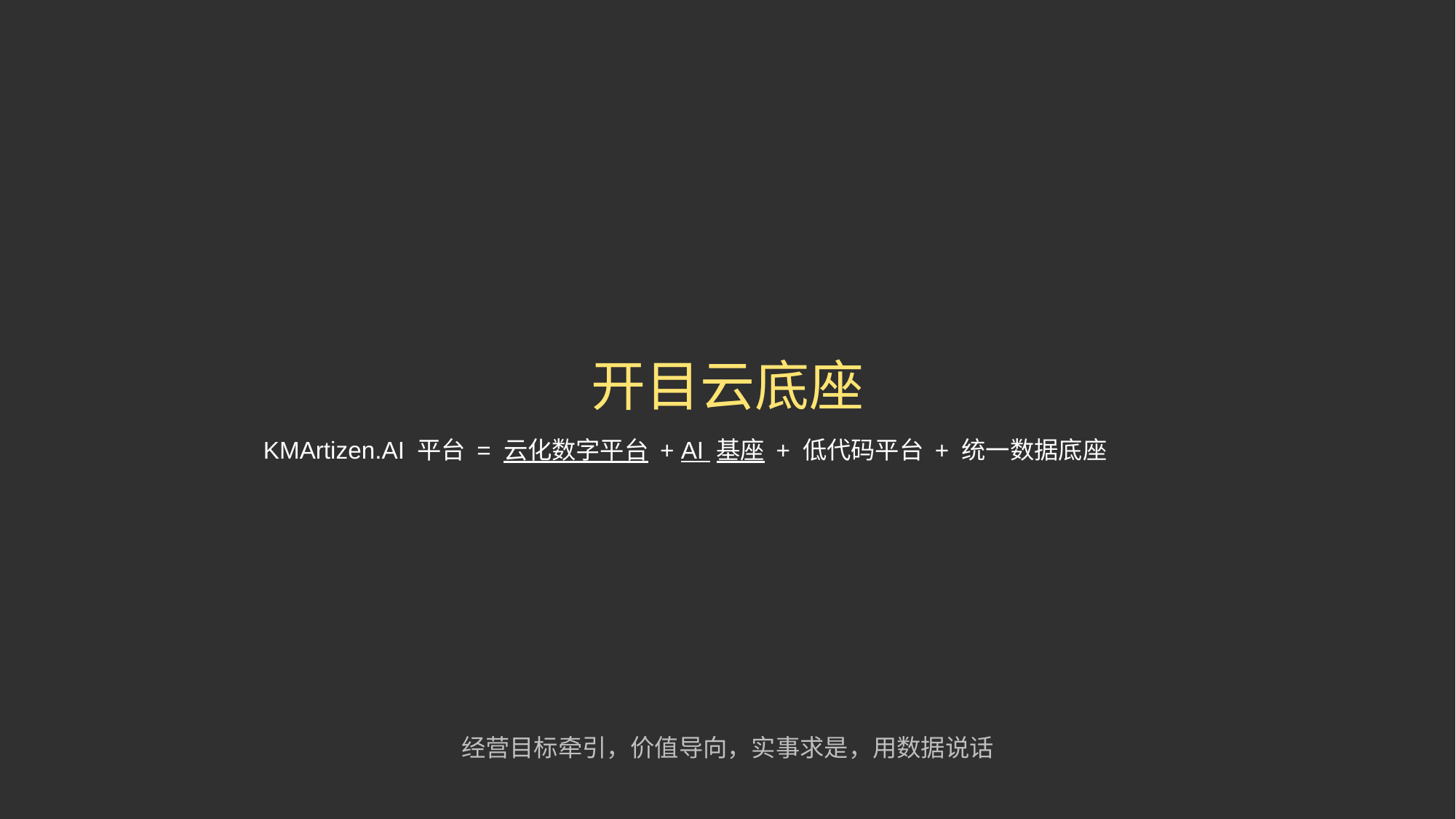

开目云底座
KMArtizen.AI 平台 = 云化数字平台 + AI 基座 + 低代码平台 + 统一数据底座
经营目标牵引，价值导向，实事求是，用数据说话